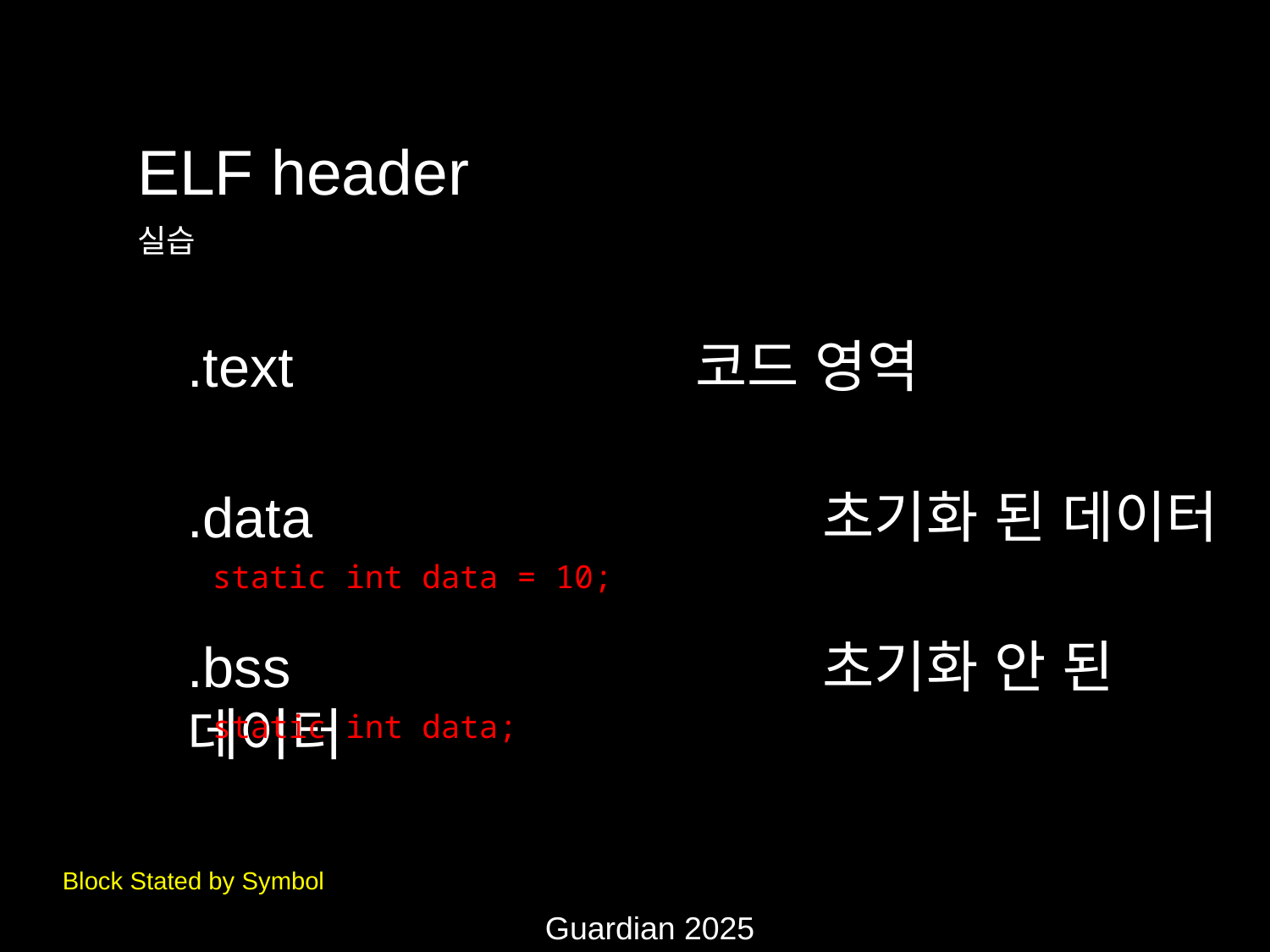

ELF header
실습
.text 				코드 영역
.data					초기화 된 데이터
.bss					초기화 안 된 데이터
static int data = 10;
static int data;
Block Stated by Symbol